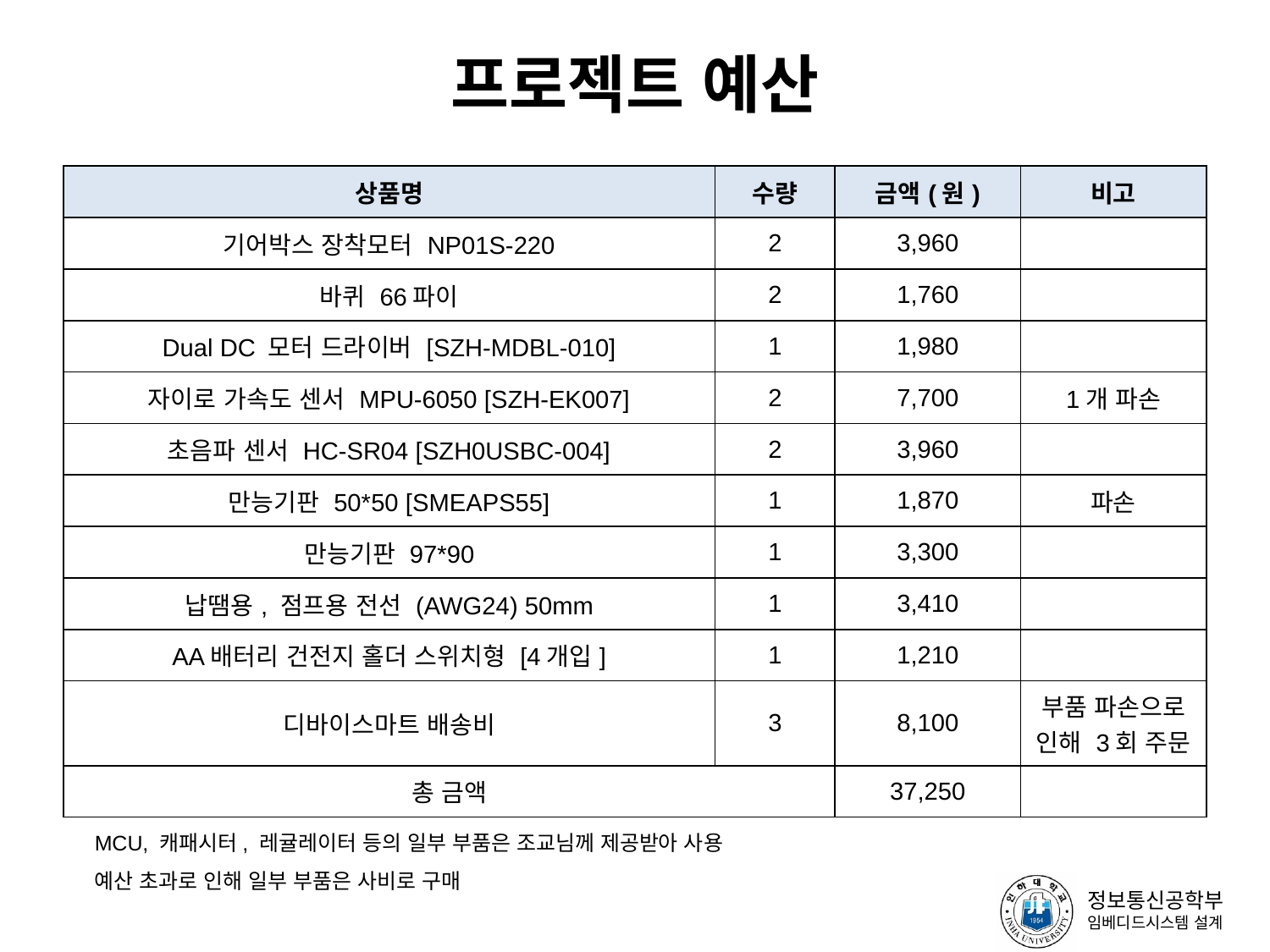

# 프로젝트 예산
| 상품명 | 수량 | 금액(원) | 비고 |
| --- | --- | --- | --- |
| 기어박스 장착모터 NP01S-220 | 2 | 3,960 |  |
| 바퀴 66파이 | 2 | 1,760 |  |
| Dual DC 모터 드라이버 [SZH-MDBL-010] | 1 | 1,980 |  |
| 자이로 가속도 센서 MPU-6050 [SZH-EK007] | 2 | 7,700 | 1개 파손 |
| 초음파 센서 HC-SR04 [SZH0USBC-004] | 2 | 3,960 |  |
| 만능기판 50\*50 [SMEAPS55] | 1 | 1,870 | 파손 |
| 만능기판 97\*90 | 1 | 3,300 |  |
| 납땜용, 점프용 전선 (AWG24) 50mm | 1 | 3,410 |  |
| AA배터리 건전지 홀더 스위치형 [4개입] | 1 | 1,210 |  |
| 디바이스마트 배송비 | 3 | 8,100 | 부품 파손으로 인해 3회 주문 |
| 총 금액 |  | 37,250 |  |
MCU, 캐패시터, 레귤레이터 등의 일부 부품은 조교님께 제공받아 사용
예산 초과로 인해 일부 부품은 사비로 구매